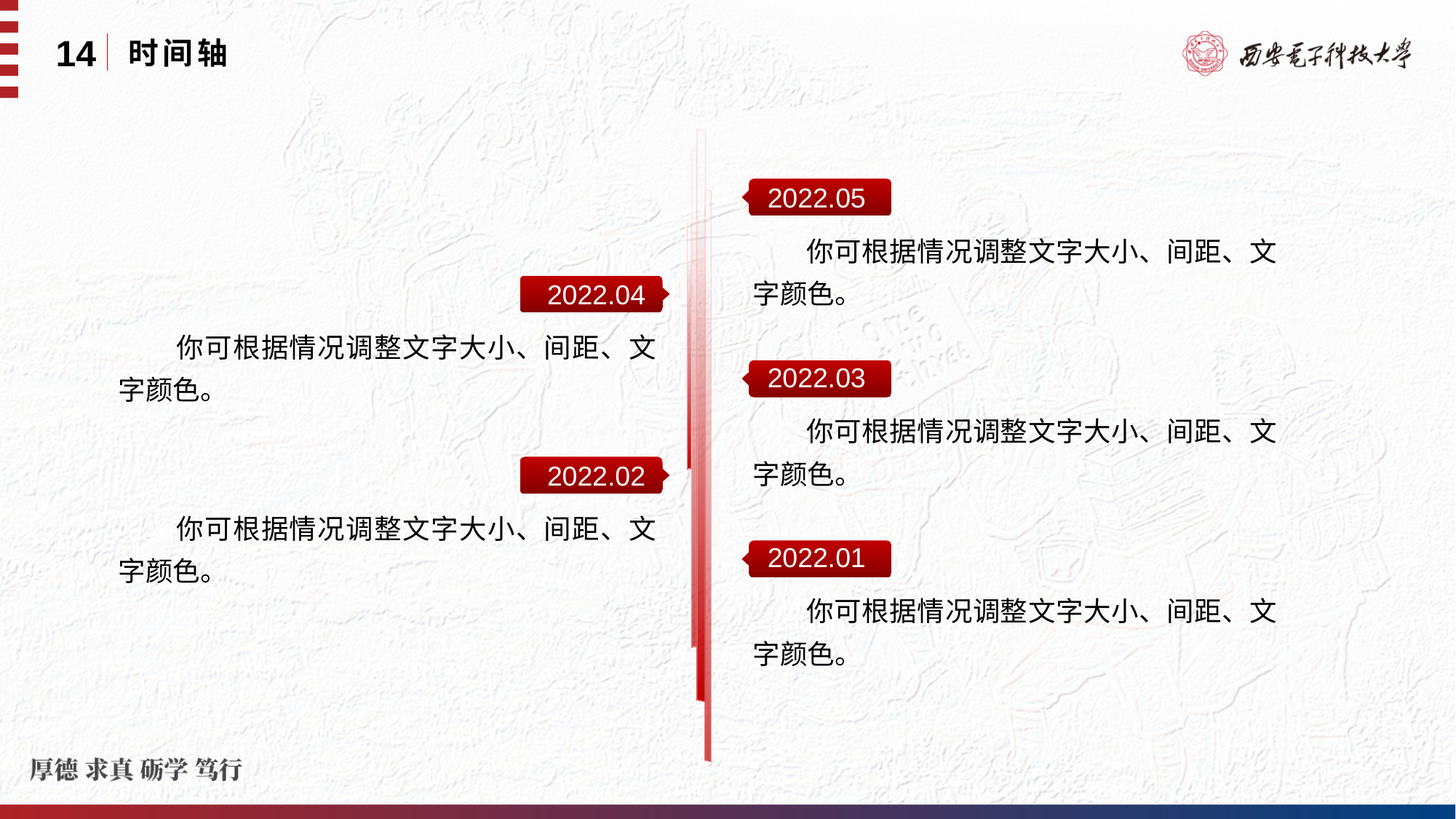

14
时间轴

2022.05
       你可根据情况调整文字大小、间距、文字颜色。

2022.04

       你可根据情况调整文字大小、间距、文字颜色。
2022.03
       你可根据情况调整文字大小、间距、文字颜色。

2022.02

       你可根据情况调整文字大小、间距、文字颜色。
2022.01
       你可根据情况调整文字大小、间距、文字颜色。